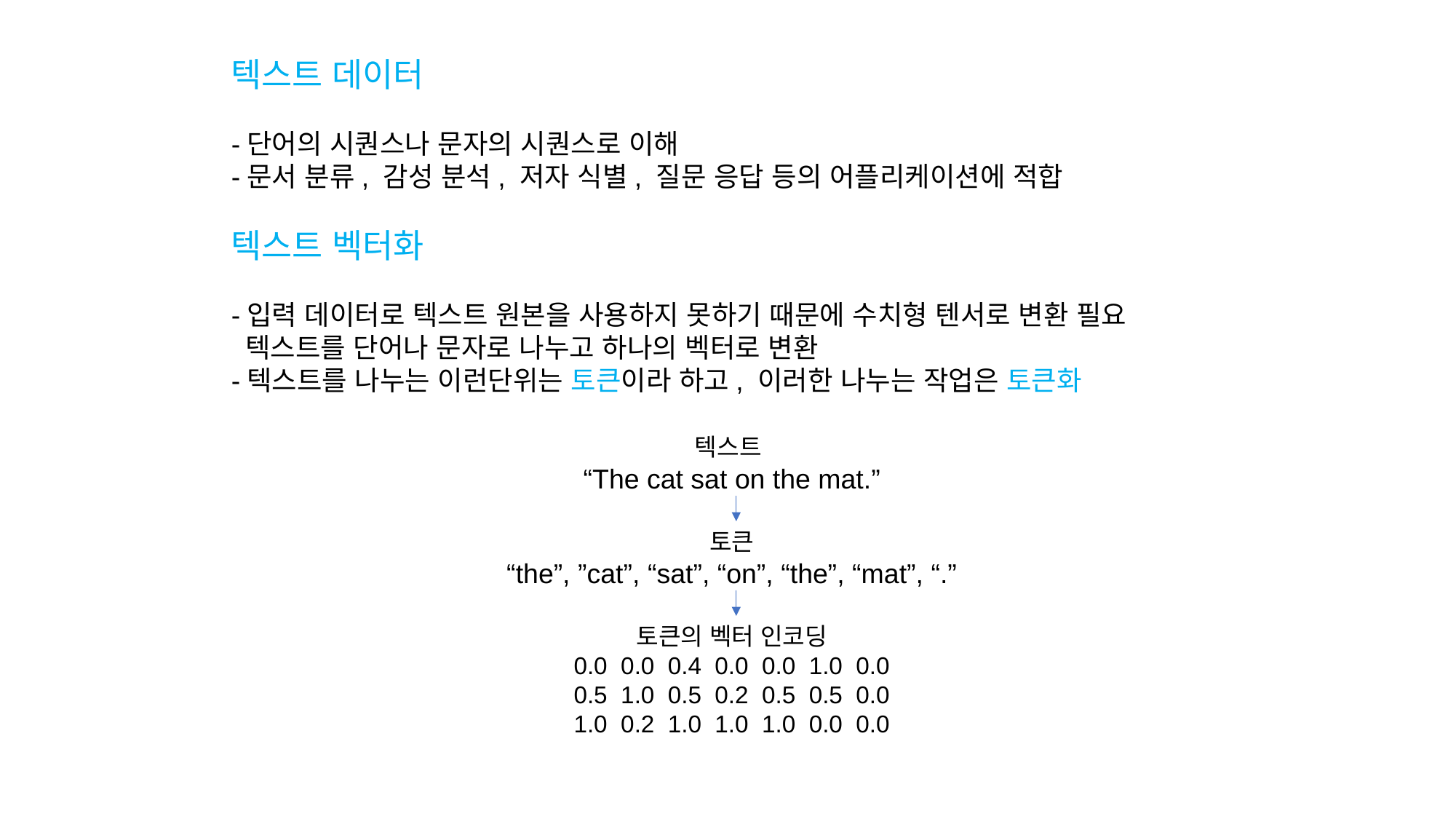

텍스트 데이터

-단어의 시퀀스나 문자의 시퀀스로 이해
-문서 분류, 감성 분석, 저자 식별, 질문 응답 등의 어플리케이션에 적합

텍스트 벡터화

-입력 데이터로 텍스트 원본을 사용하지 못하기 때문에 수치형 텐서로 변환 필요
 텍스트를 단어나 문자로 나누고 하나의 벡터로 변환
-텍스트를 나누는 이런단위는 토큰이라 하고, 이러한 나누는 작업은 토큰화

텍스트
“The cat sat on the mat.”

토큰
“the”, ”cat”, “sat”, “on”, “the”, “mat”, “.”

토큰의 벡터 인코딩
0.0  0.0  0.4  0.0  0.0  1.0  0.0
0.5  1.0  0.5  0.2  0.5  0.5  0.0
1.0  0.2  1.0  1.0  1.0  0.0  0.0